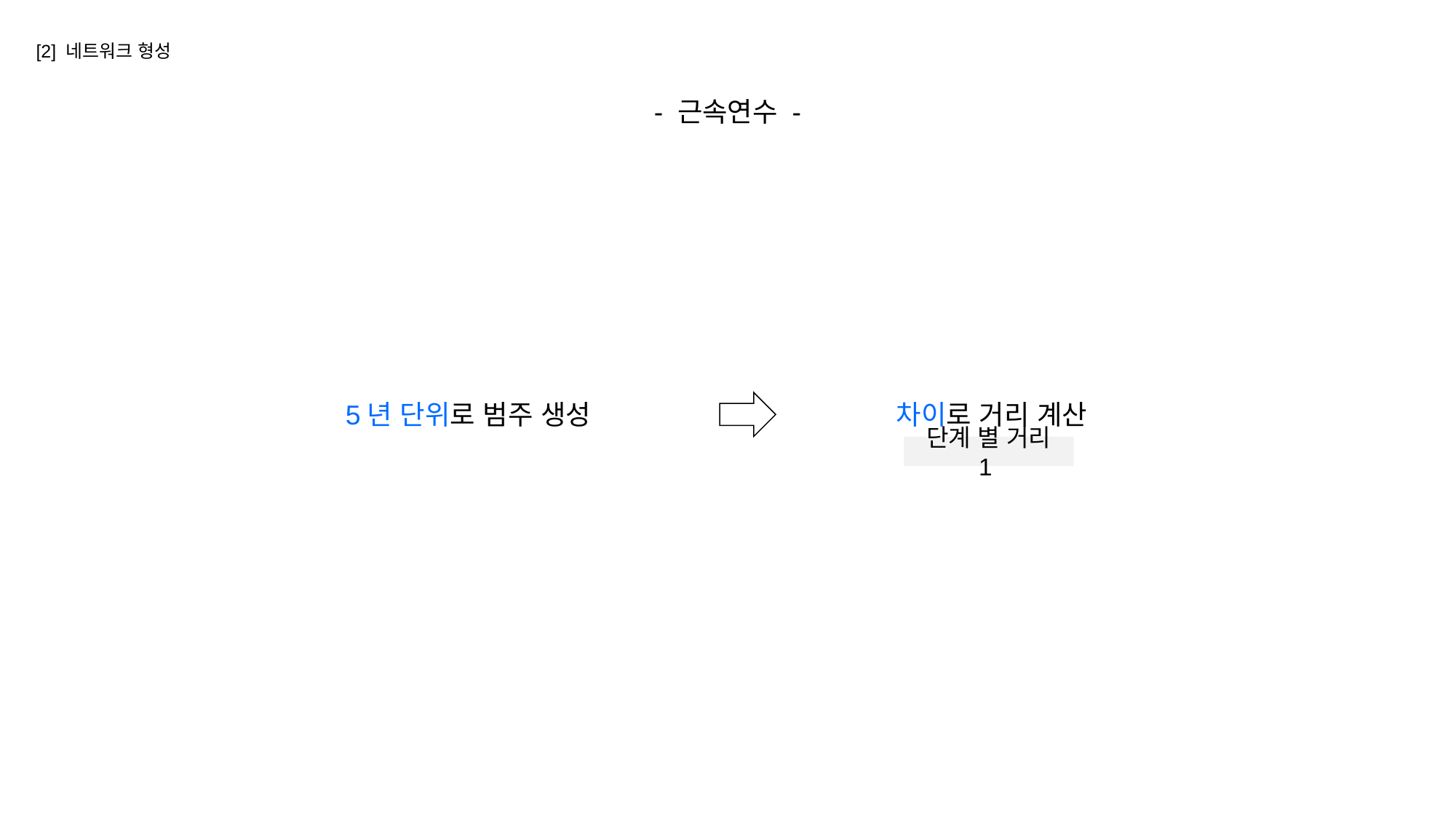

[2] 네트워크 형성
- 근속연수 -
5년 단위로 범주 생성
차이로 거리 계산

단계 별 거리 1